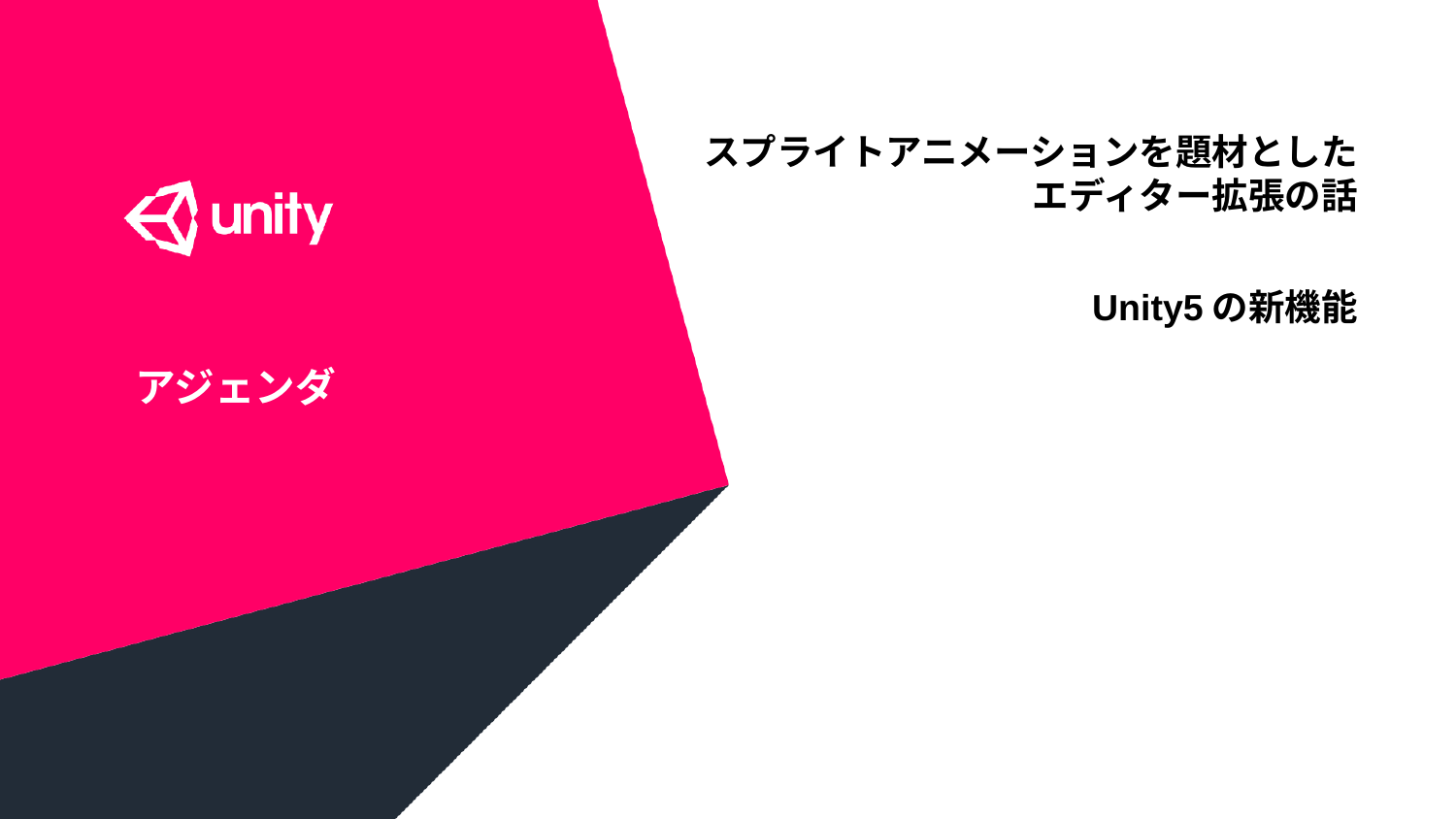

スプライトアニメーションを題材としたエディター拡張の話

Unity5の新機能

アジェンダ